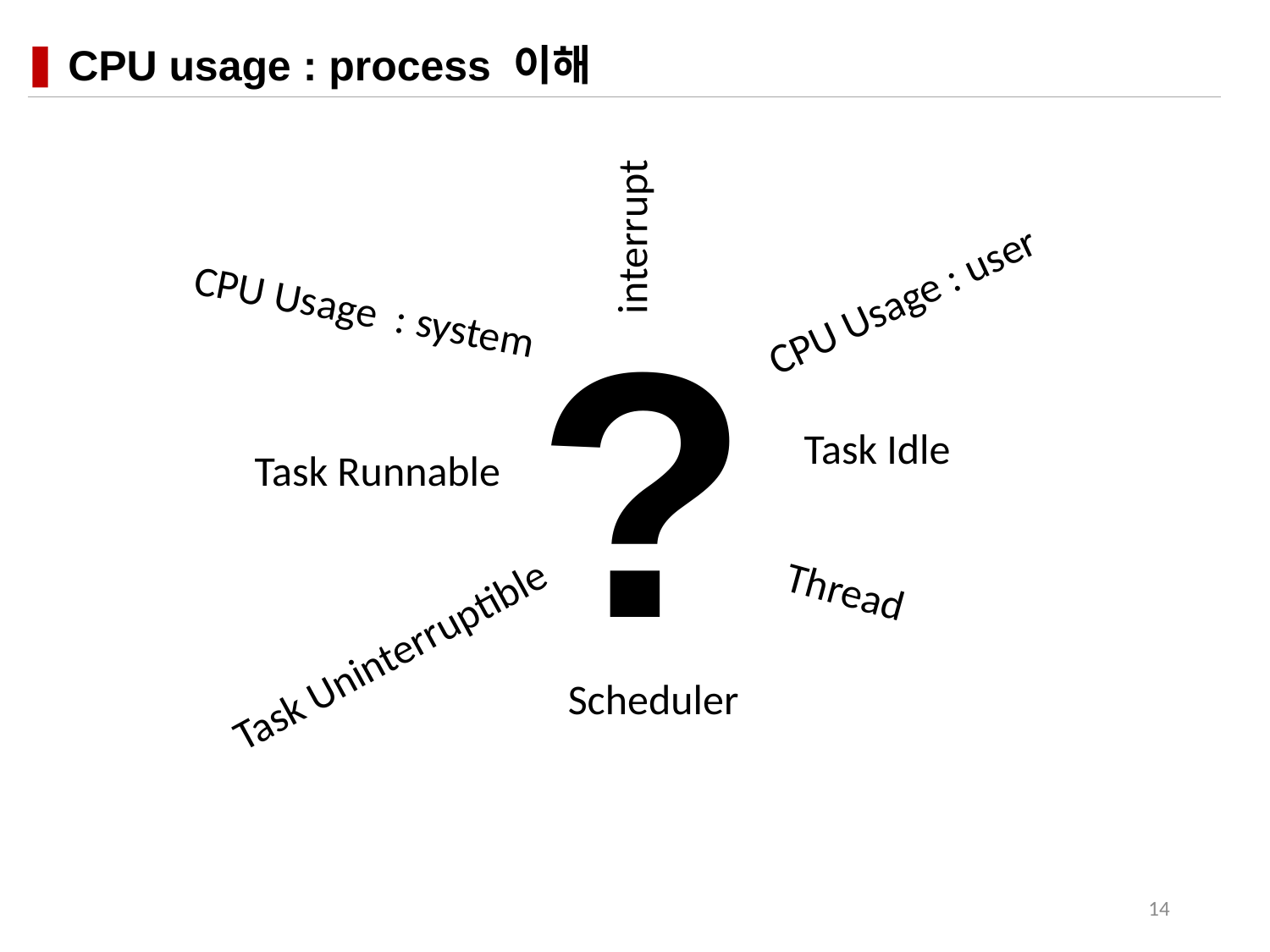

# CPU usage : process 이해
interrupt
?
CPU Usage : user
CPU Usage  : system
Task Idle
Task Runnable
Thread
Task Uninterruptible
Scheduler
14